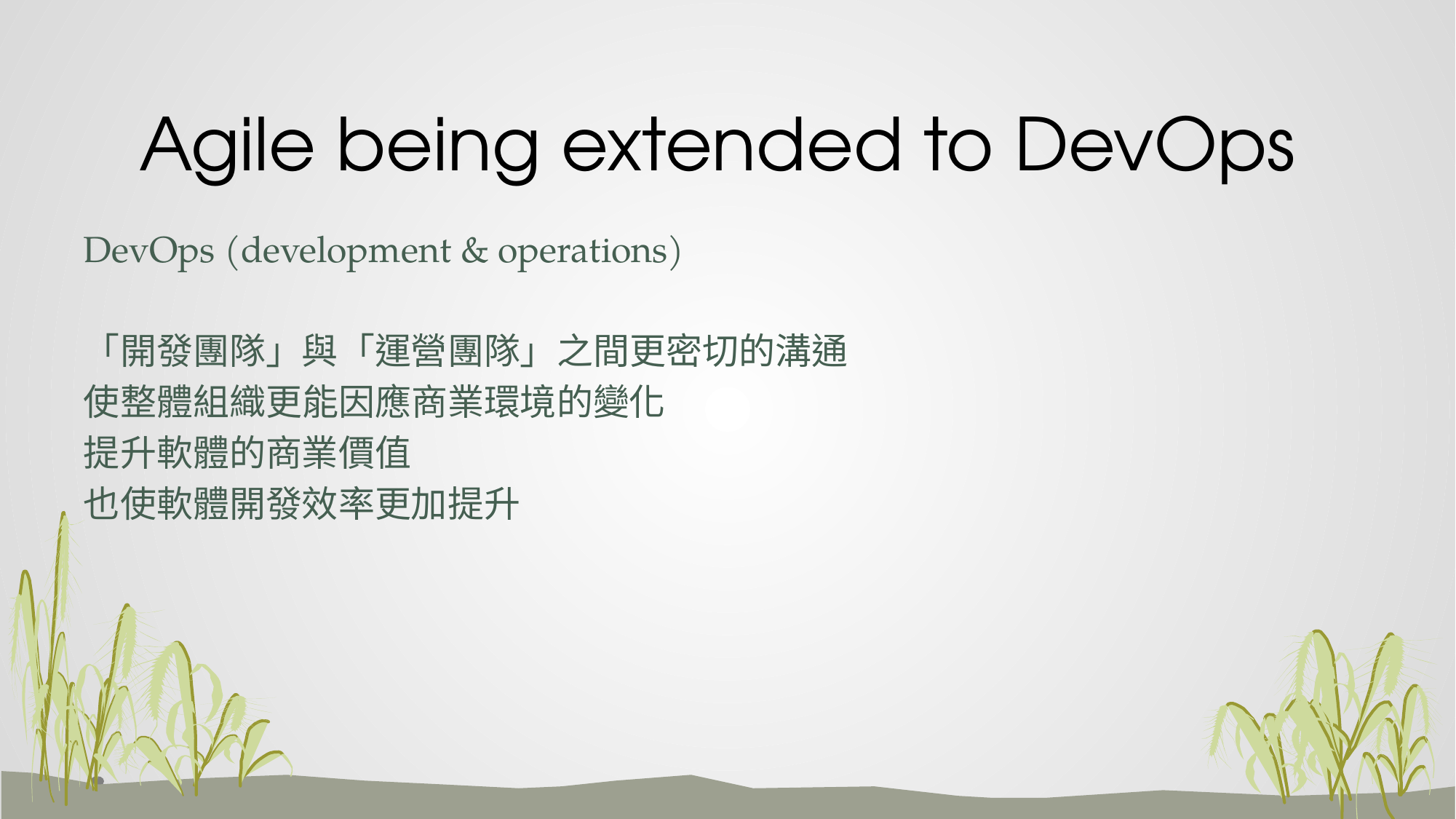

# Agile being extended to DevOps
DevOps (development & operations)

「開發團隊」與「運營團隊」之間更密切的溝通
使整體組織更能因應商業環境的變化
提升軟體的商業價值
也使軟體開發效率更加提升